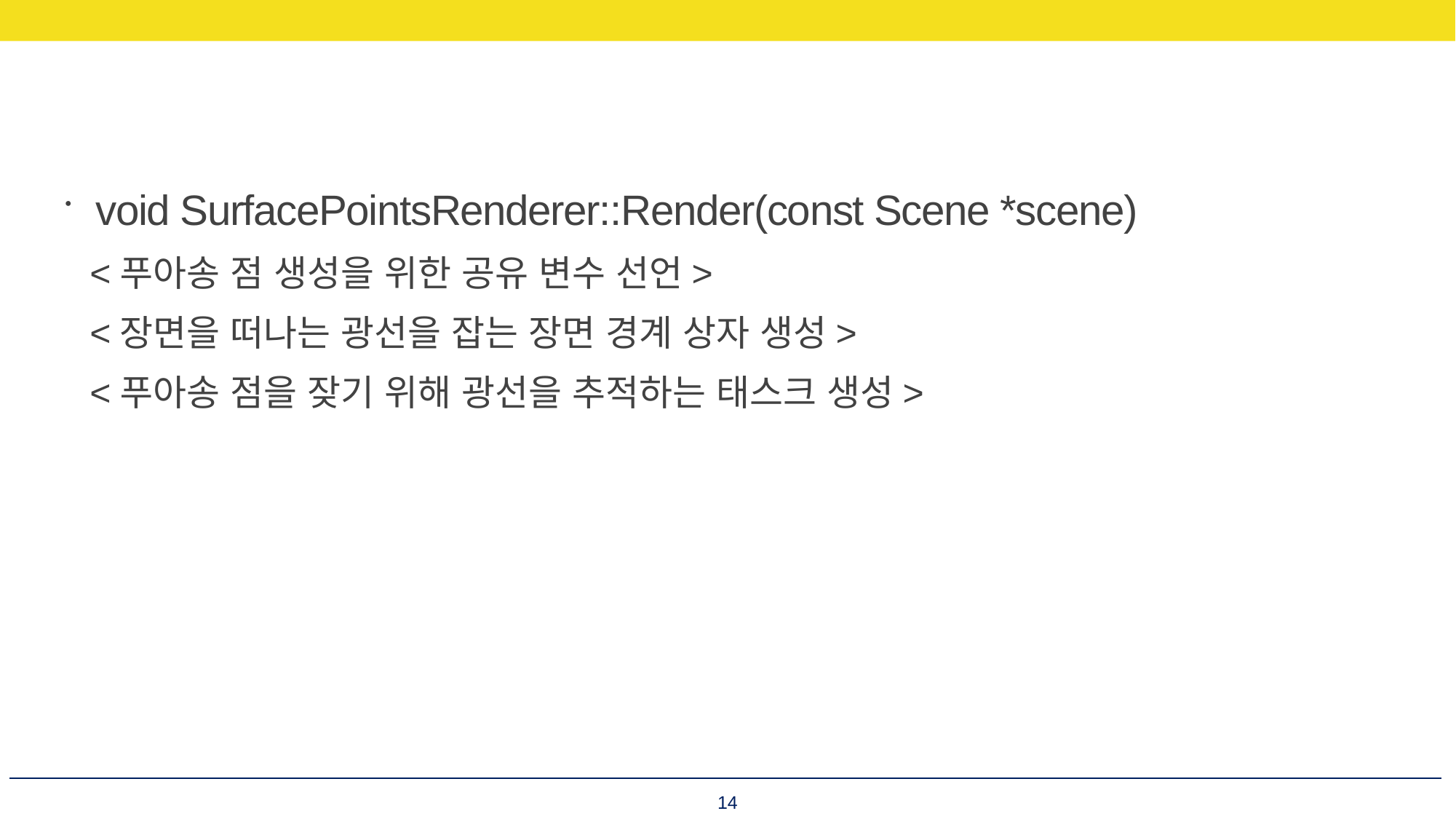

void SurfacePointsRenderer::Render(const Scene *scene)
<푸아송 점 생성을 위한 공유 변수 선언>
<장면을 떠나는 광선을 잡는 장면 경계 상자 생성>
<푸아송 점을 잦기 위해 광선을 추적하는 태스크 생성>
14